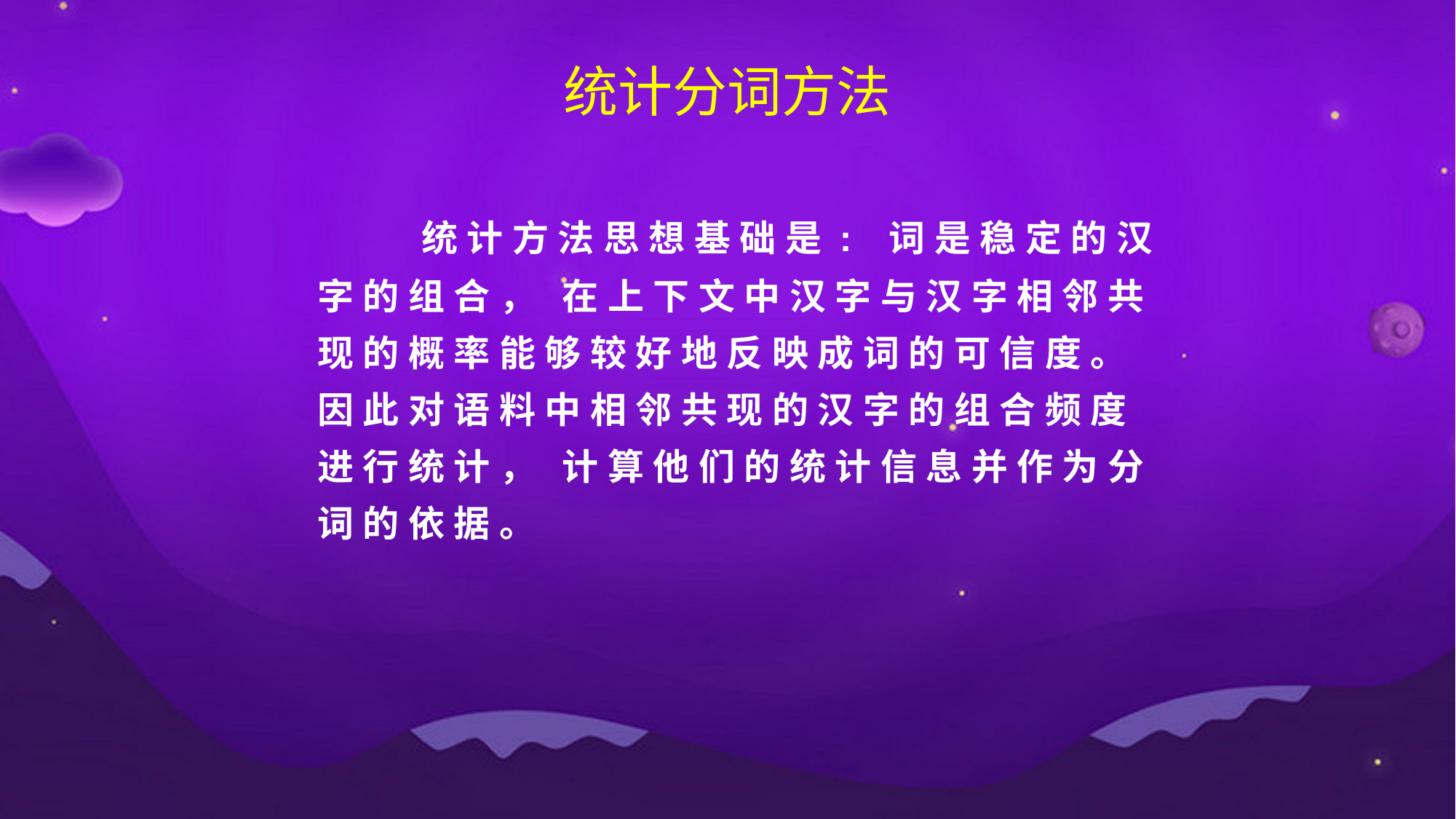

统计分词方法
     统计方法思想基础是: 词是稳定的汉字的组合， 在上下文中汉字与汉字相邻共现的概率能够较好地反映成词的可信度。因此对语料中相邻共现的汉字的组合频度进行统计， 计算他们的统计信息并作为分词的依据。